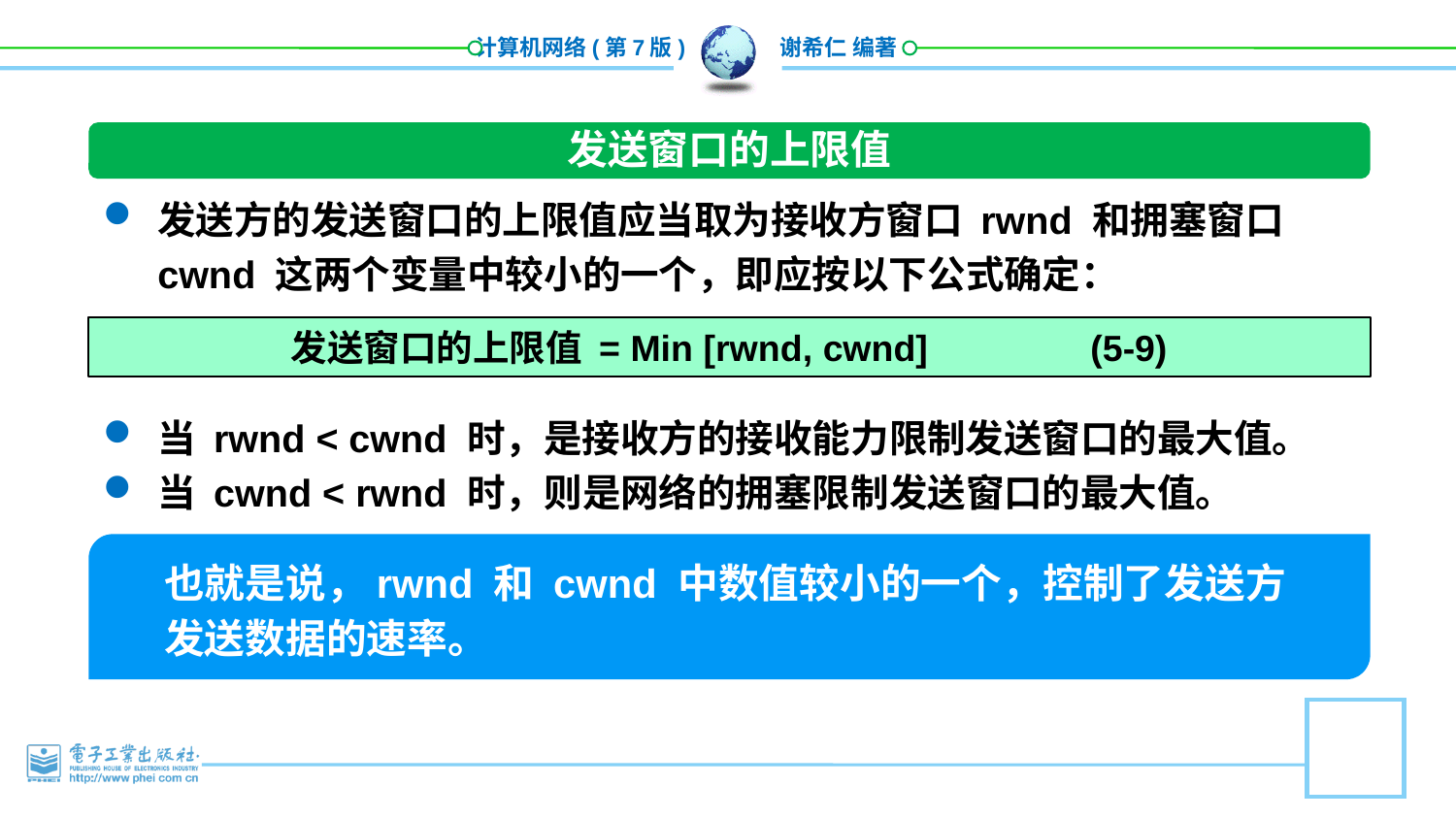

发送窗口的上限值

发送方的发送窗口的上限值应当取为接收方窗口 rwnd 和拥塞窗口 cwnd 这两个变量中较小的一个，即应按以下公式确定：

当 rwnd < cwnd 时，是接收方的接收能力限制发送窗口的最大值。
当 cwnd < rwnd 时，则是网络的拥塞限制发送窗口的最大值。
发送窗口的上限值 = Min [rwnd, cwnd]                (5-9)

也就是说，rwnd 和 cwnd 中数值较小的一个，控制了发送方发送数据的速率。